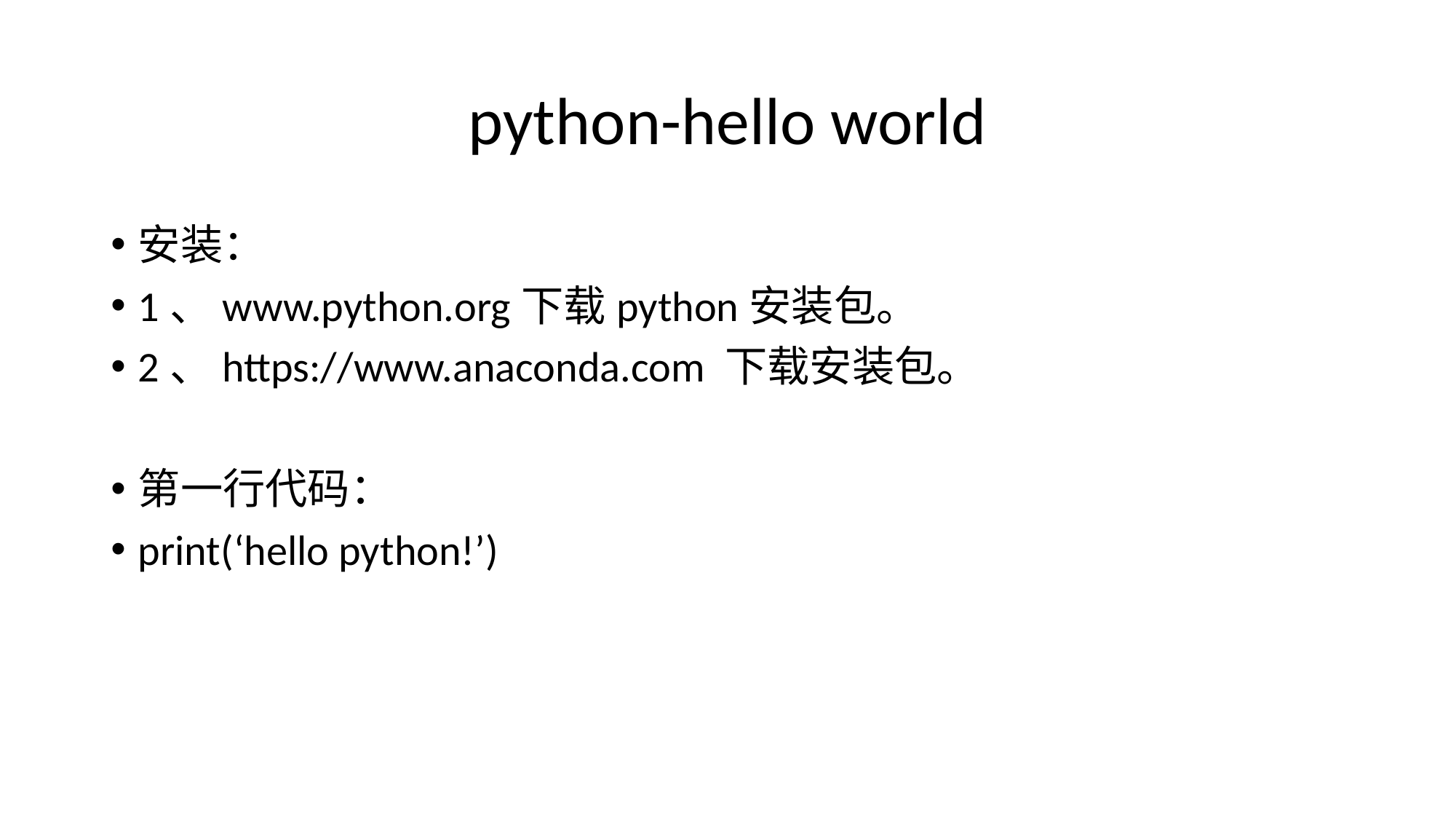

# python-hello world
安装：
1、www.python.org下载python安装包。
2、https://www.anaconda.com 下载安装包。

第一行代码：
print(‘hello python!’)